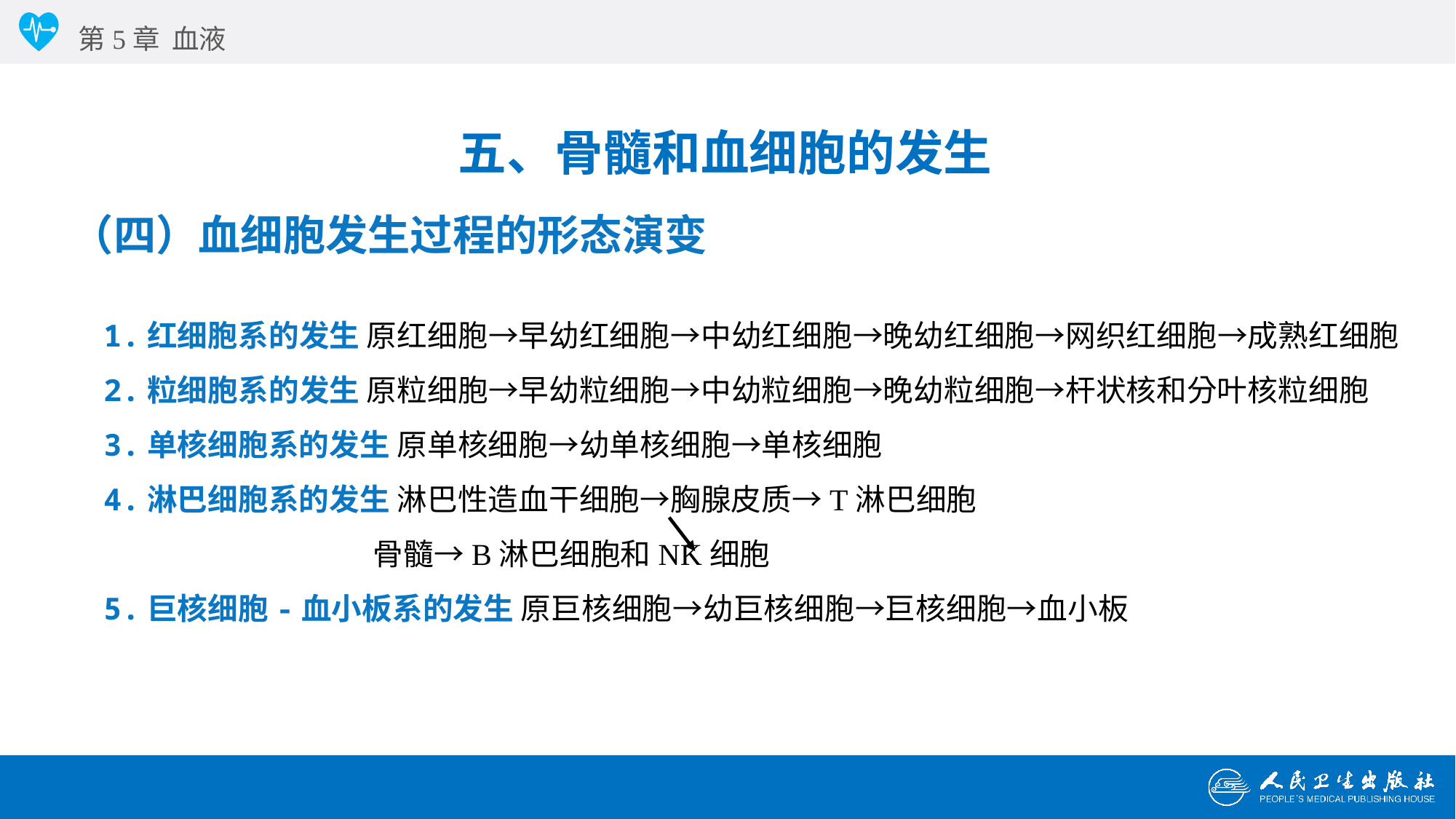

第5章  血液
五、骨髓和血细胞的发生
（四）血细胞发生过程的形态演变
1.红细胞系的发生 原红细胞→早幼红细胞→中幼红细胞→晚幼红细胞→网织红细胞→成熟红细胞
2.粒细胞系的发生 原粒细胞→早幼粒细胞→中幼粒细胞→晚幼粒细胞→杆状核和分叶核粒细胞
3.单核细胞系的发生 原单核细胞→幼单核细胞→单核细胞
4.淋巴细胞系的发生 淋巴性造血干细胞→胸腺皮质→T淋巴细胞
                                       骨髓→B淋巴细胞和NK细胞
5.巨核细胞-血小板系的发生 原巨核细胞→幼巨核细胞→巨核细胞→血小板